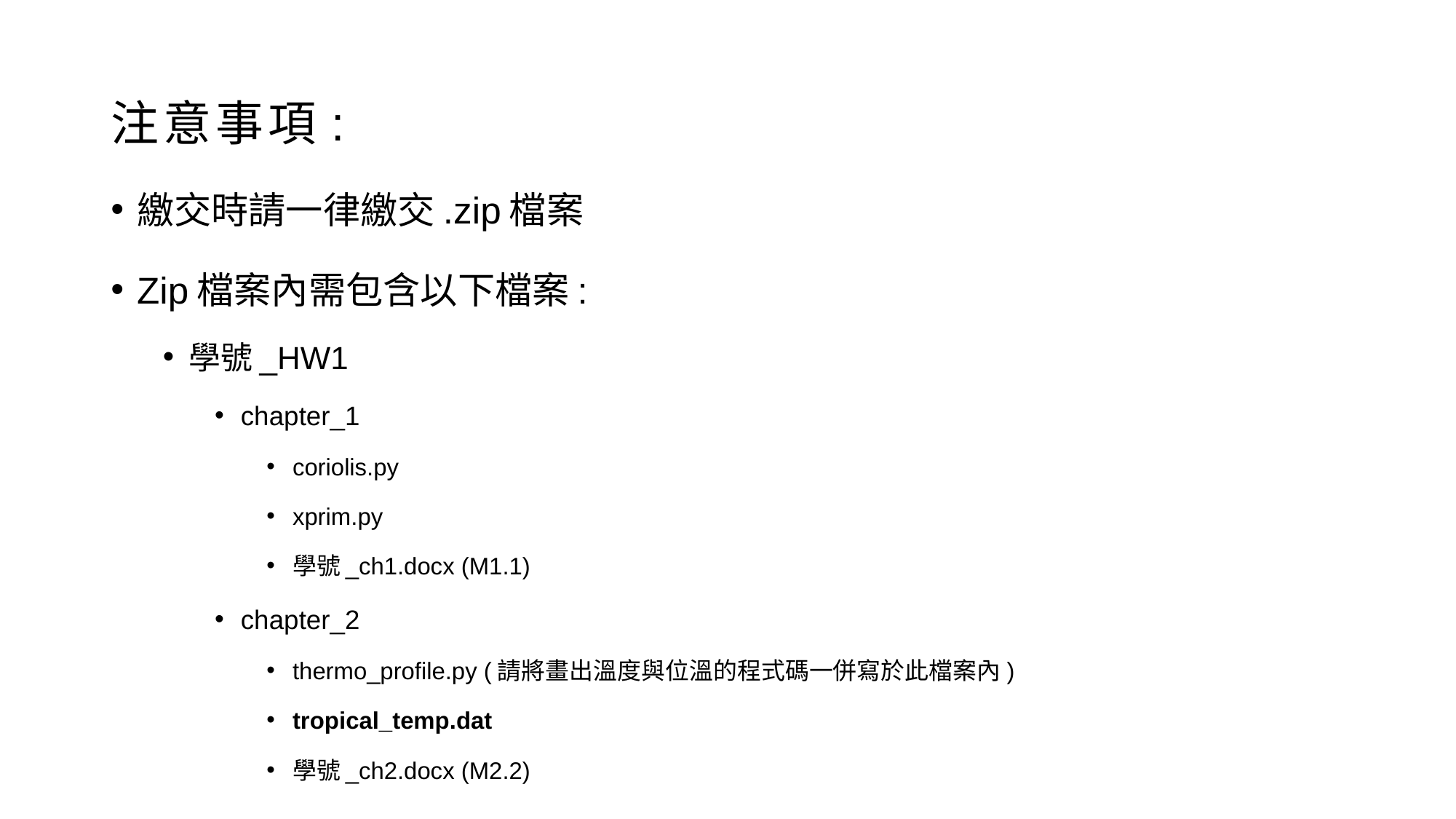

注意事項:
繳交時請一律繳交.zip檔案
Zip檔案內需包含以下檔案:
學號_HW1
chapter_1
coriolis.py
xprim.py
學號_ch1.docx (M1.1)
chapter_2
thermo_profile.py (請將畫出溫度與位溫的程式碼一併寫於此檔案內)
tropical_temp.dat
學號_ch2.docx (M2.2)